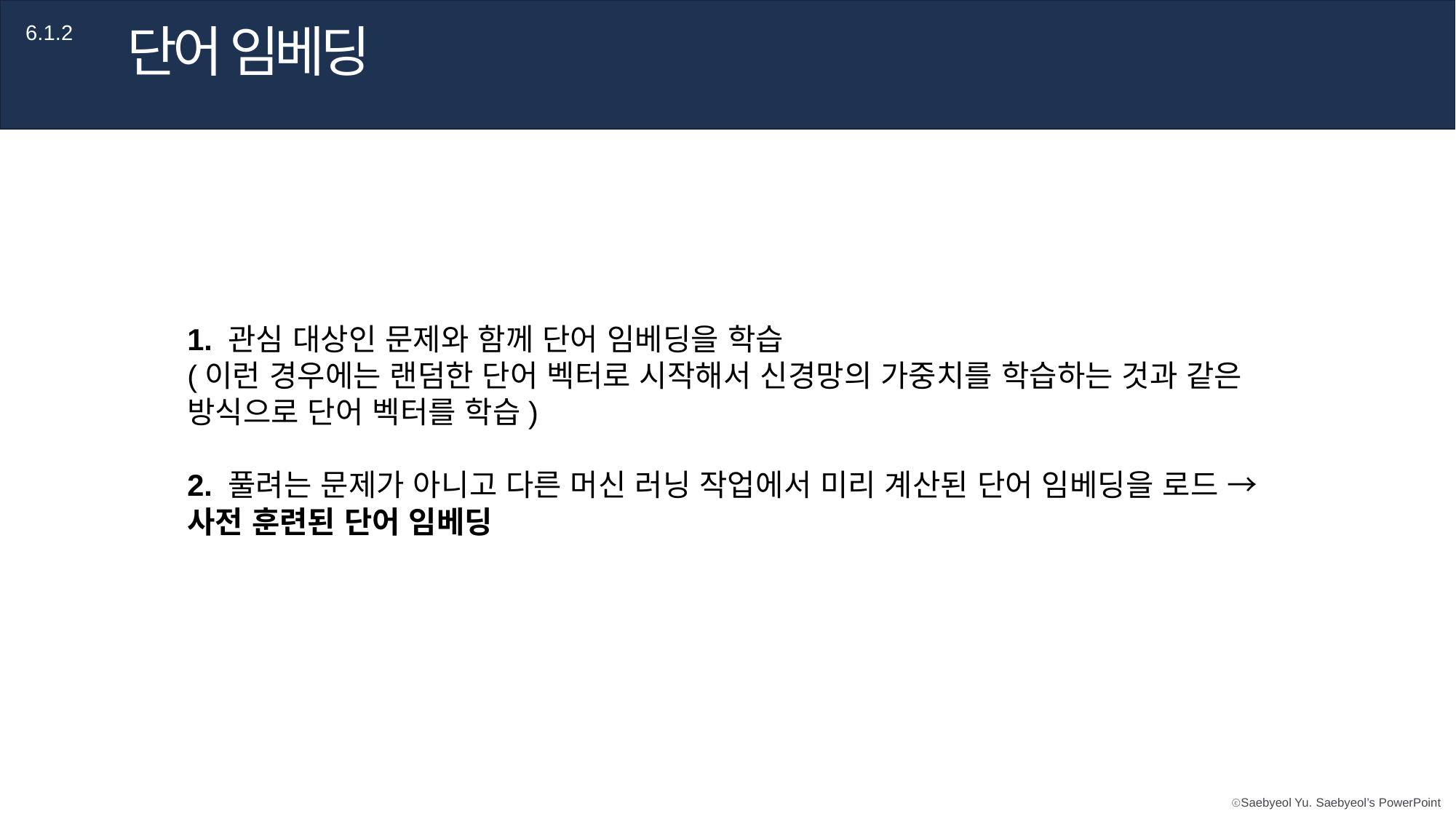

단어 임베딩
6.1.2

1. 관심 대상인 문제와 함께 단어 임베딩을 학습
(이런 경우에는 랜덤한 단어 벡터로 시작해서 신경망의 가중치를 학습하는 것과 같은 방식으로 단어 벡터를 학습)

2. 풀려는 문제가 아니고 다른 머신 러닝 작업에서 미리 계산된 단어 임베딩을 로드 → 사전 훈련된 단어 임베딩